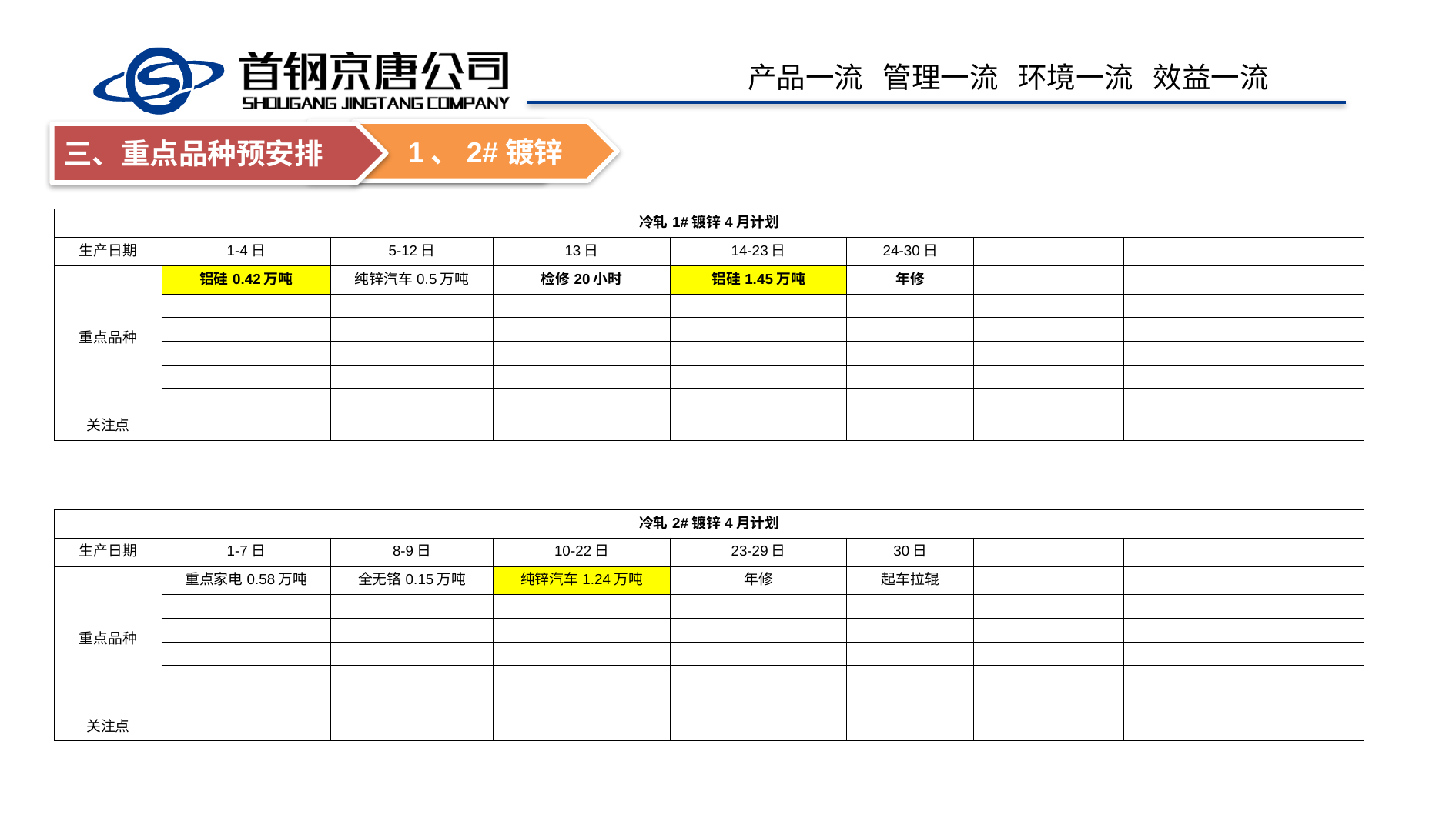

1、2#镀锌
1、2#镀锌
三、重点品种预安排
| 冷轧1#镀锌4月计划 |  |  |  |  |  |  |  |  |
| --- | --- | --- | --- | --- | --- | --- | --- | --- |
| 生产日期 | 1-4日 | 5-12日 | 13日 | 14-23日 | 24-30日 |  |  |  |
| 重点品种 | 铝硅0.42万吨 | 纯锌汽车0.5万吨 | 检修20小时 | 铝硅1.45万吨 | 年修 |  |  |  |
|  |  |  |  |  |  |  |  |  |
|  |  |  |  |  |  |  |  |  |
|  |  |  |  |  |  |  |  |  |
|  |  |  |  |  |  |  |  |  |
|  |  |  |  |  |  |  |  |  |
| 关注点 |  |  |  |  |  |  |  |  |
|  |  |  |  |  |  |  |  |  |
|  |  |  |  |  |  |  |  |  |
| 冷轧2#镀锌4月计划 |  |  |  |  |  |  |  |  |
| 生产日期 | 1-7日 | 8-9日 | 10-22日 | 23-29日 | 30日 |  |  |  |
| 重点品种 | 重点家电0.58万吨 | 全无铬0.15万吨 | 纯锌汽车1.24万吨 | 年修 | 起车拉辊 |  |  |  |
|  |  |  |  |  |  |  |  |  |
|  |  |  |  |  |  |  |  |  |
|  |  |  |  |  |  |  |  |  |
|  |  |  |  |  |  |  |  |  |
|  |  |  |  |  |  |  |  |  |
| 关注点 |  |  |  |  |  |  |  |  |